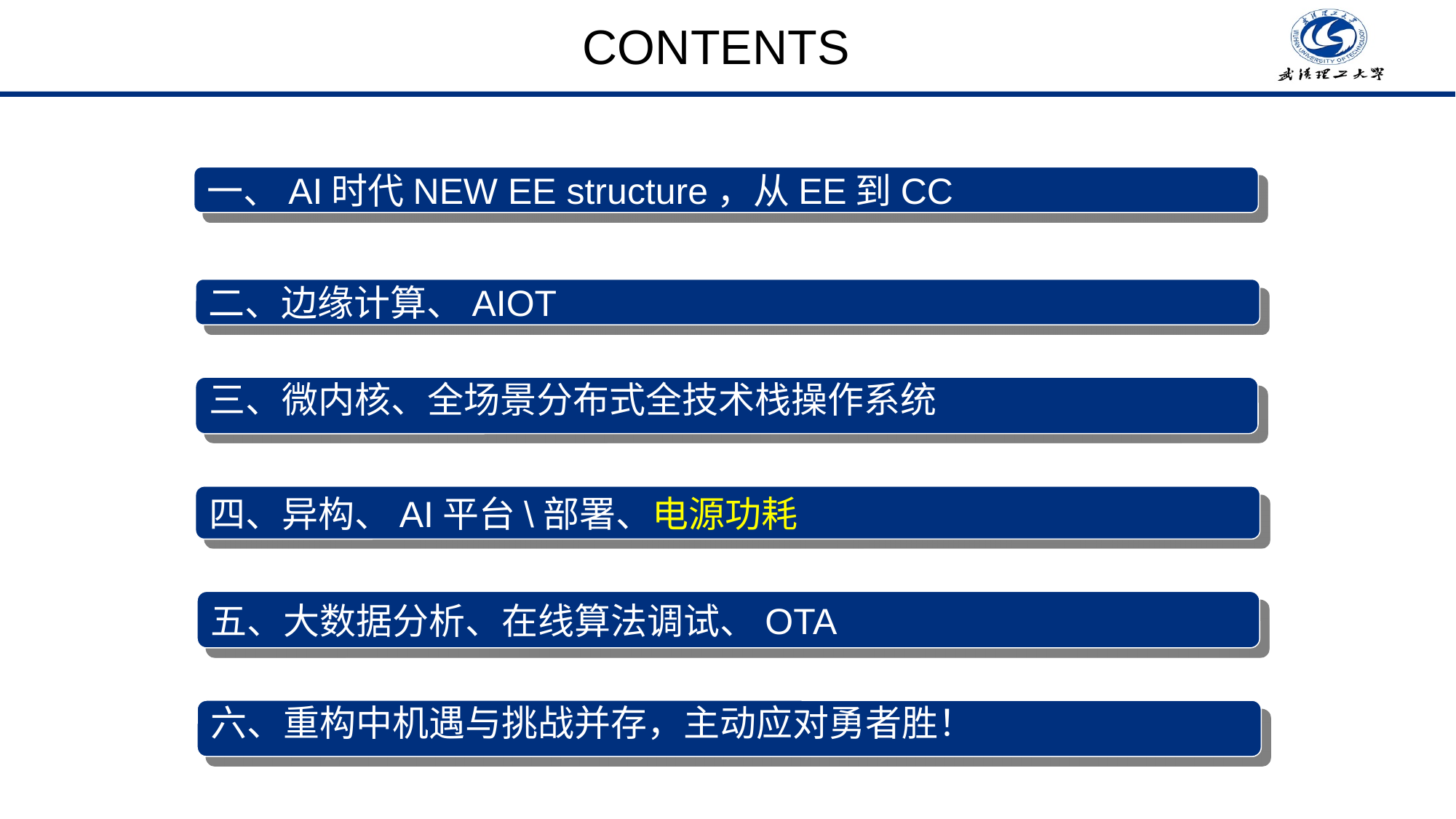

CONTENTS
一、AI时代NEW EE structure，从EE到CC
二、边缘计算、AIOT
三、微内核、全场景分布式全技术栈操作系统
四、异构、AI平台\部署、电源功耗
五、大数据分析、在线算法调试、OTA
六、重构中机遇与挑战并存，主动应对勇者胜！